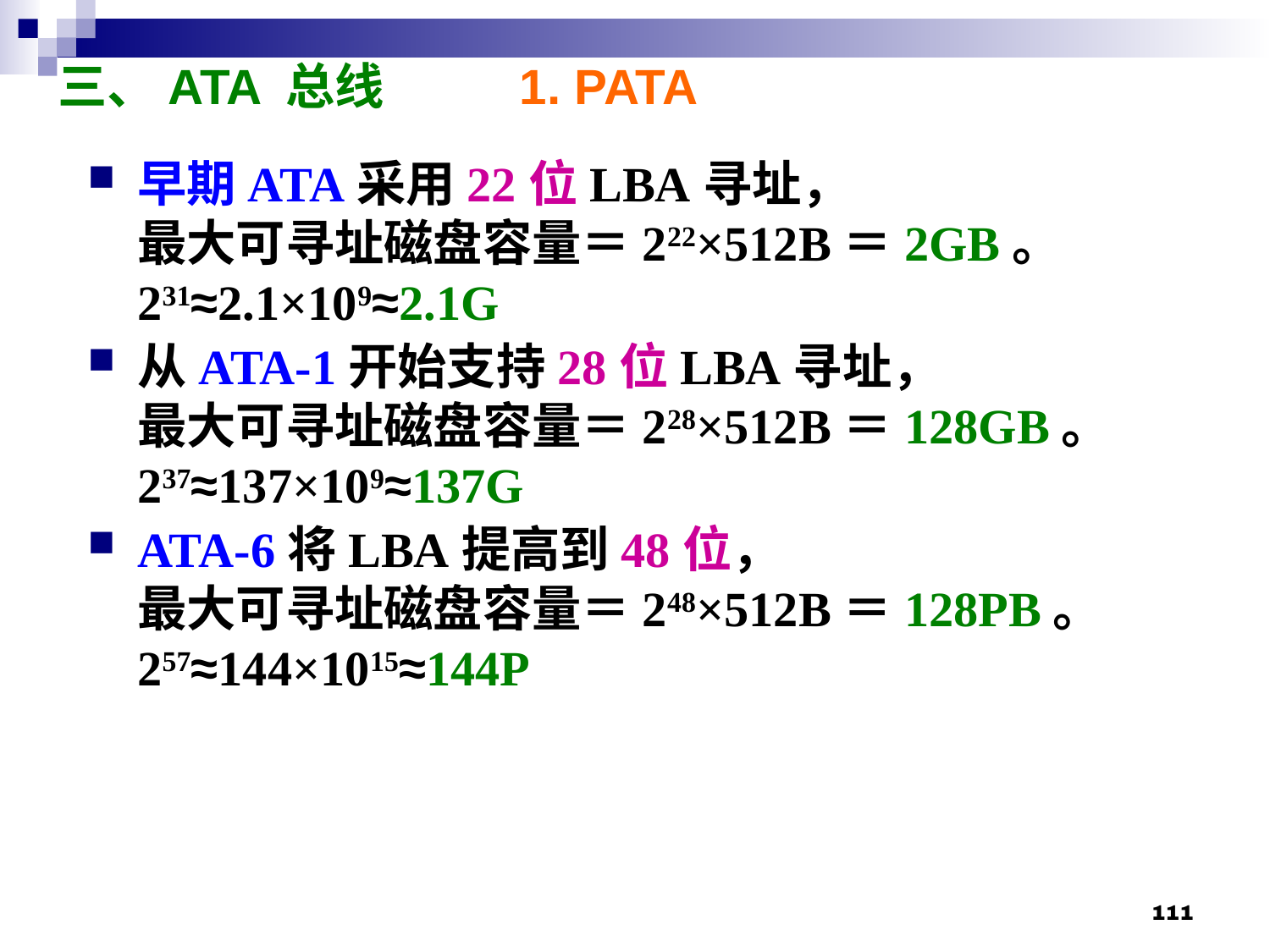

# 三、ATA 总线           1. PATA
早期ATA采用22位LBA寻址，
最大可寻址磁盘容量＝222×512B＝2GB。
231≈2.1×109≈2.1G
从ATA-1开始支持28位LBA寻址，
最大可寻址磁盘容量＝228×512B＝128GB。
237≈137×109≈137G
ATA-6将LBA提高到48位，
最大可寻址磁盘容量＝248×512B＝128PB。
257≈144×1015≈144P
111